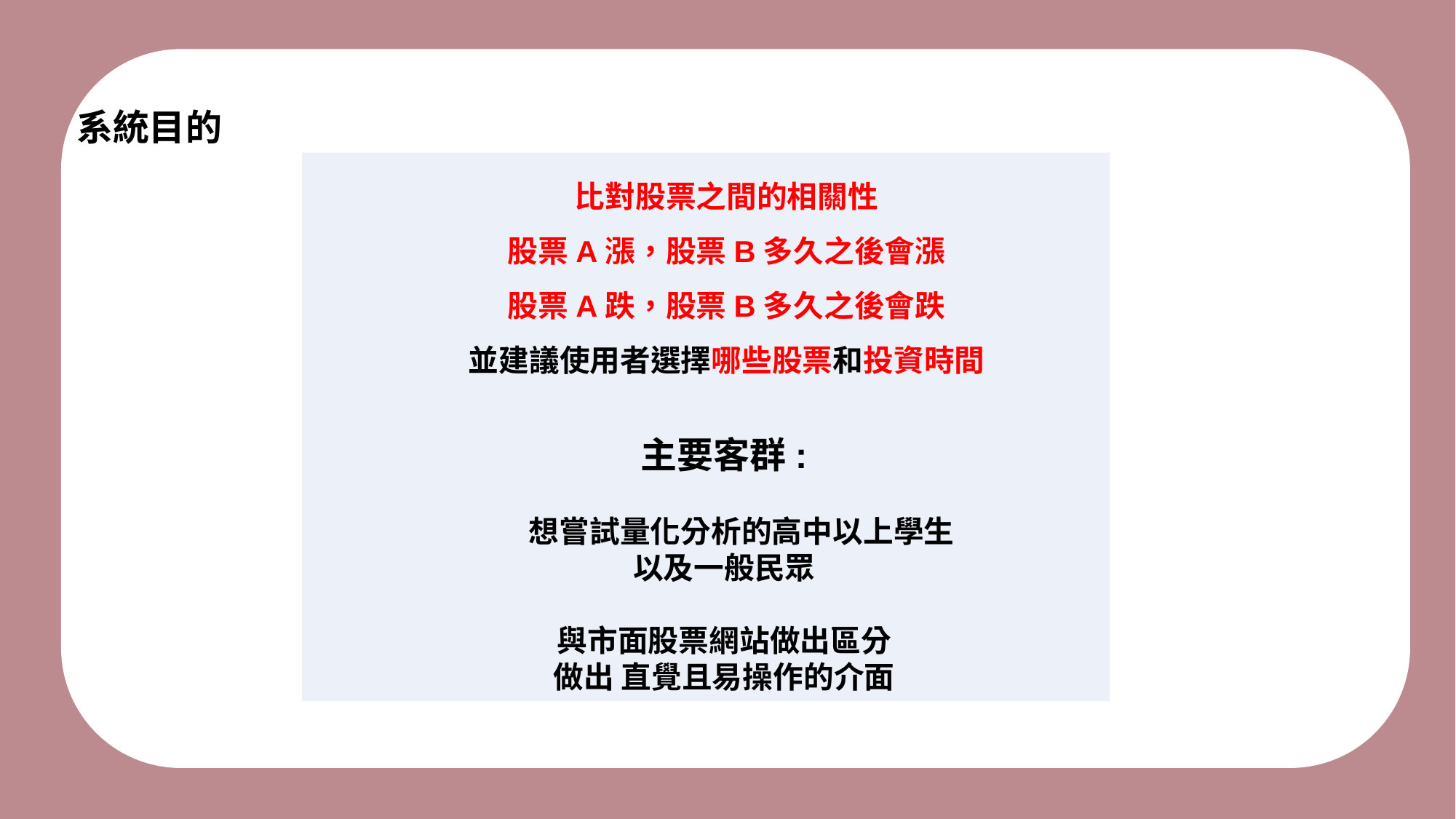

系統目的

比對股票之間的相關性
股票A漲，股票B多久之後會漲
股票A跌，股票B多久之後會跌
並建議使用者選擇哪些股票和投資時間

主要客群:

    想嘗試量化分析的高中以上學生
以及一般民眾

與市面股票網站做出區分
做出 直覺且易操作的介面